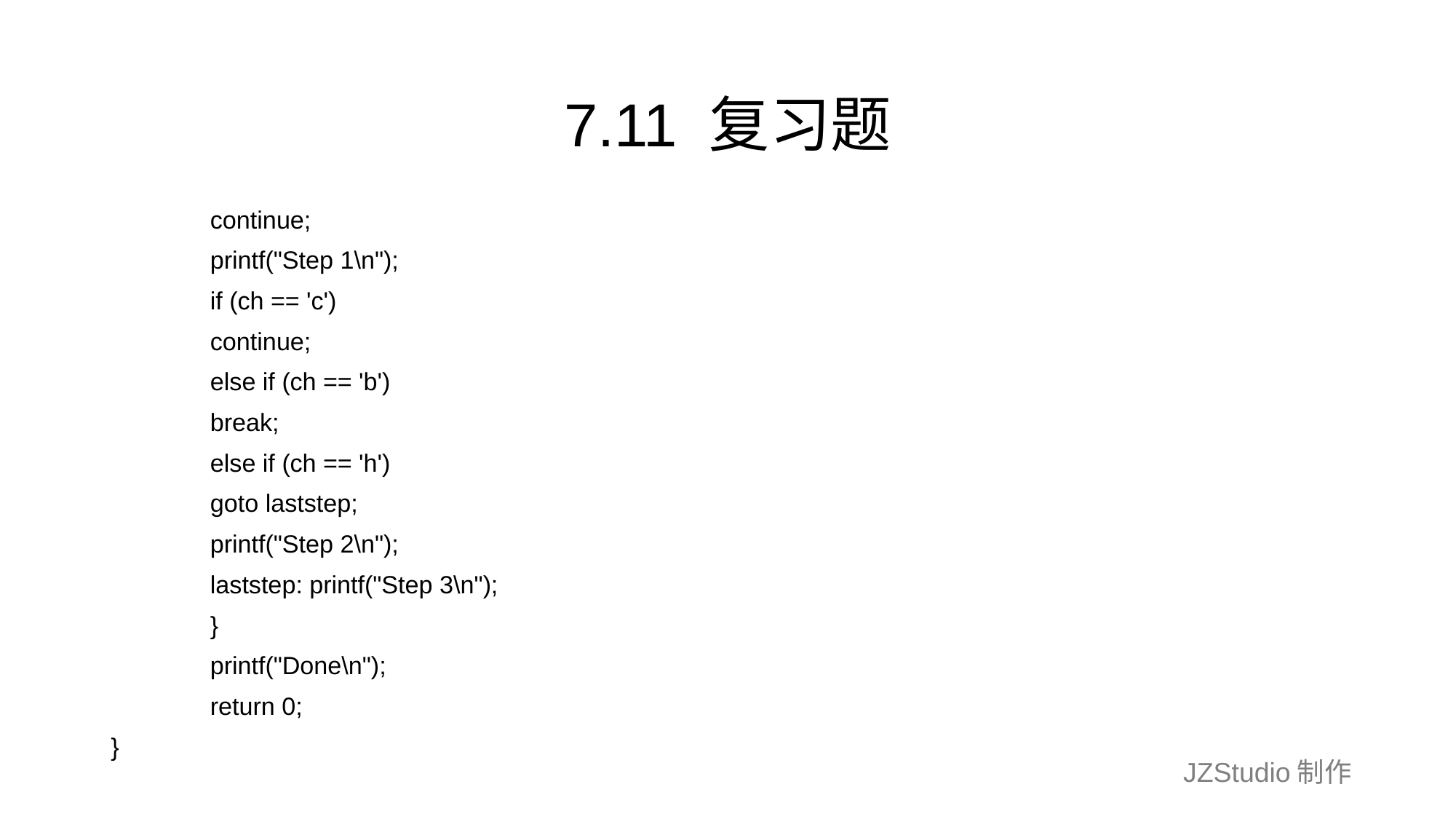

# 7.11 复习题
			continue;
		printf("Step 1\n");
		if (ch == 'c')
			continue;
		else if (ch == 'b')
			break;
		else if (ch == 'h')
			goto laststep;
		printf("Step 2\n");
		laststep: printf("Step 3\n");
	}
	printf("Done\n");
	return 0;
}